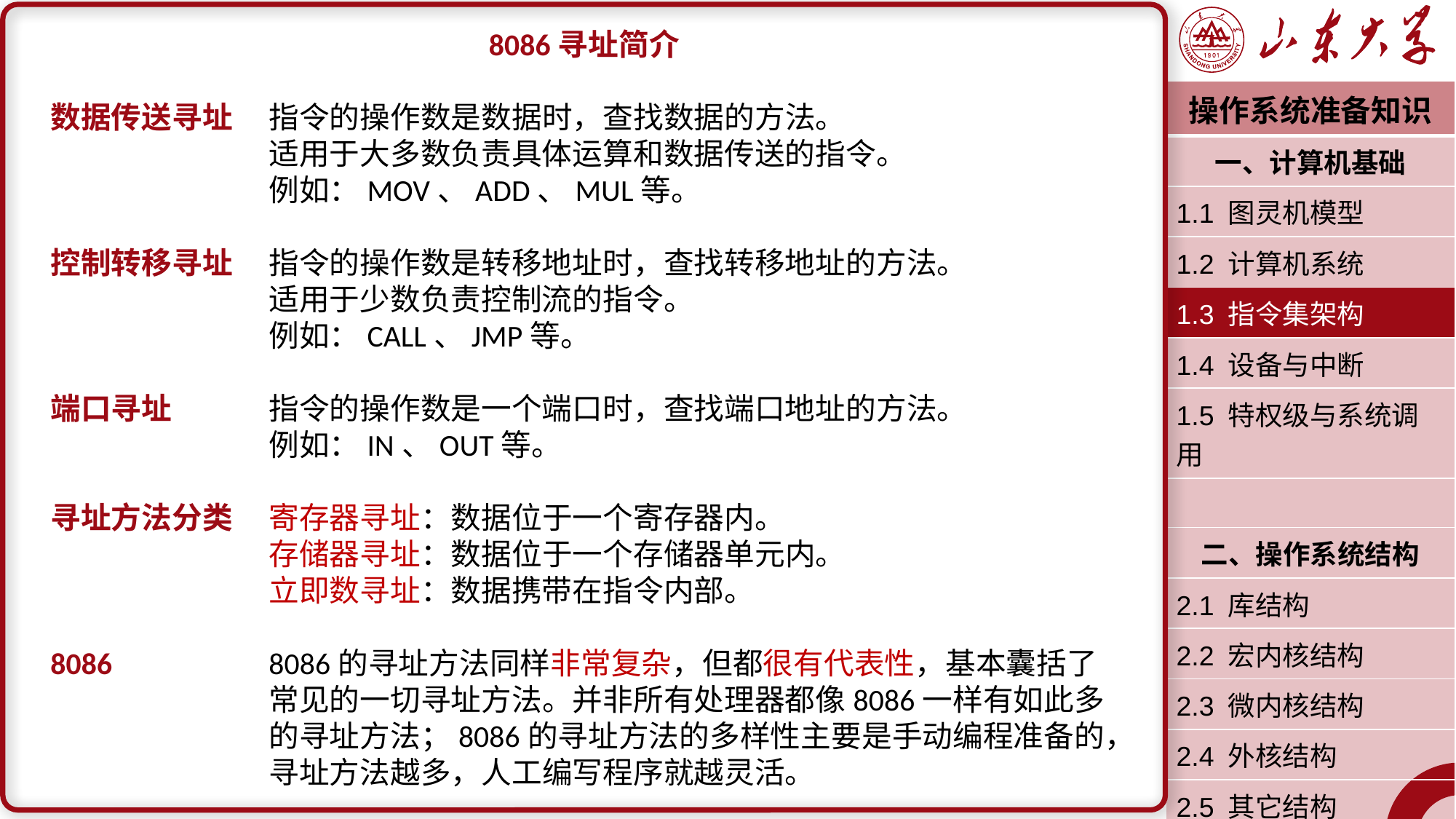

8086寻址简介

数据传送寻址	指令的操作数是数据时，查找数据的方法。
		适用于大多数负责具体运算和数据传送的指令。
		例如：MOV、ADD、MUL等。

控制转移寻址	指令的操作数是转移地址时，查找转移地址的方法。
		适用于少数负责控制流的指令。
		例如：CALL、JMP等。

端口寻址	指令的操作数是一个端口时，查找端口地址的方法。
		例如：IN、OUT等。

寻址方法分类	寄存器寻址：数据位于一个寄存器内。
		存储器寻址：数据位于一个存储器单元内。
		立即数寻址：数据携带在指令内部。

8086		8086的寻址方法同样非常复杂，但都很有代表性，基本囊括了		常见的一切寻址方法。并非所有处理器都像8086一样有如此多		的寻址方法；8086的寻址方法的多样性主要是手动编程准备的，		寻址方法越多，人工编写程序就越灵活。
| 操作系统准备知识 |
| --- |
| 一、计算机基础 |
| 1.1 图灵机模型 |
| 1.2 计算机系统 |
| 1.3 指令集架构 |
| 1.4 设备与中断 |
| 1.5 特权级与系统调用 |
|  |
| 二、操作系统结构 |
| 2.1 库结构 |
| 2.2 宏内核结构 |
| 2.3 微内核结构 |
| 2.4 外核结构 |
| 2.5 其它结构 |
| 潘润宇 2023.02 |